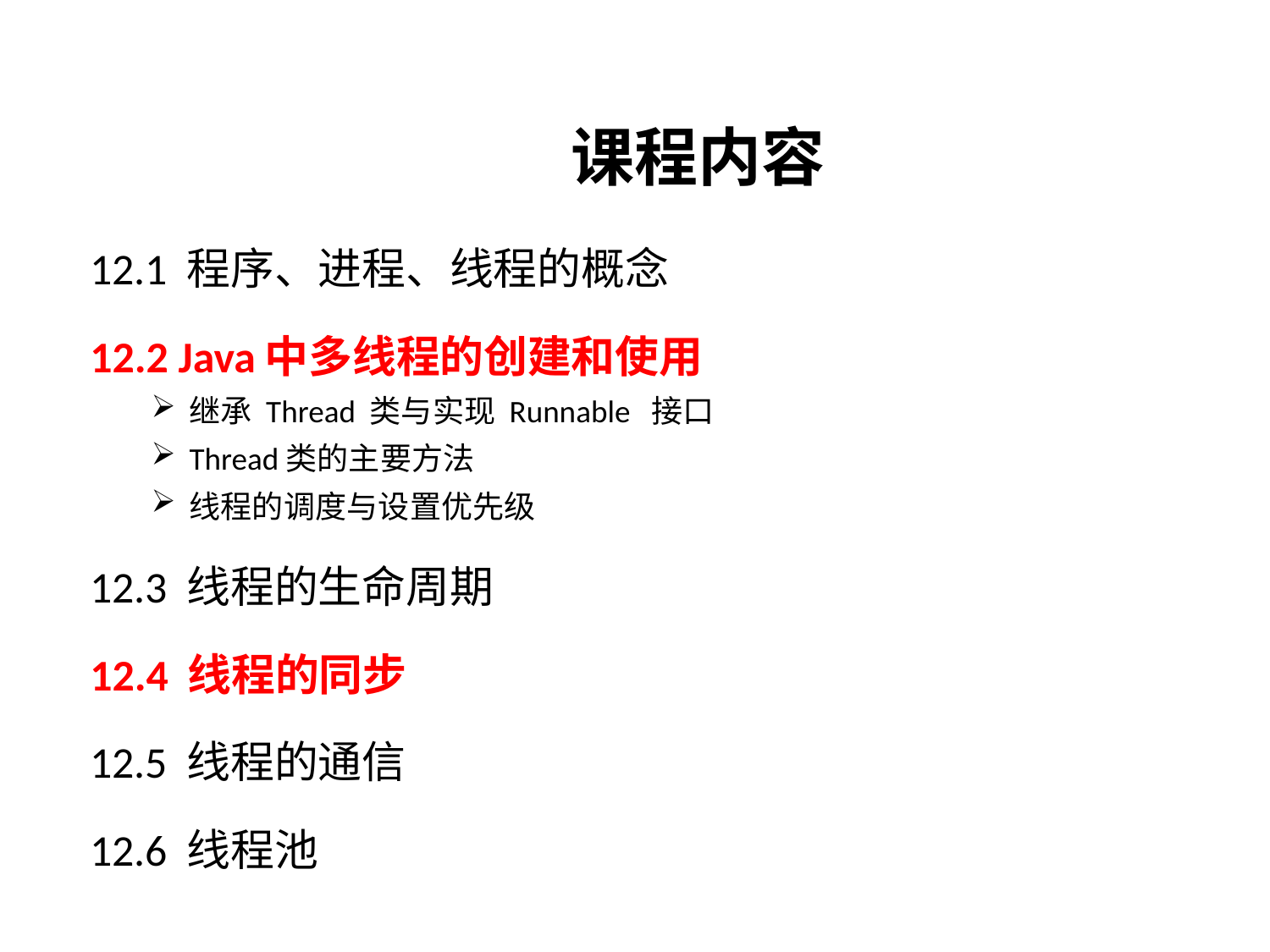

# 课程内容
12.1 程序、进程、线程的概念
12.2 Java中多线程的创建和使用
继承 Thread 类与实现 Runnable  接口
Thread类的主要方法
线程的调度与设置优先级
12.3 线程的生命周期
12.4 线程的同步
12.5 线程的通信
12.6 线程池